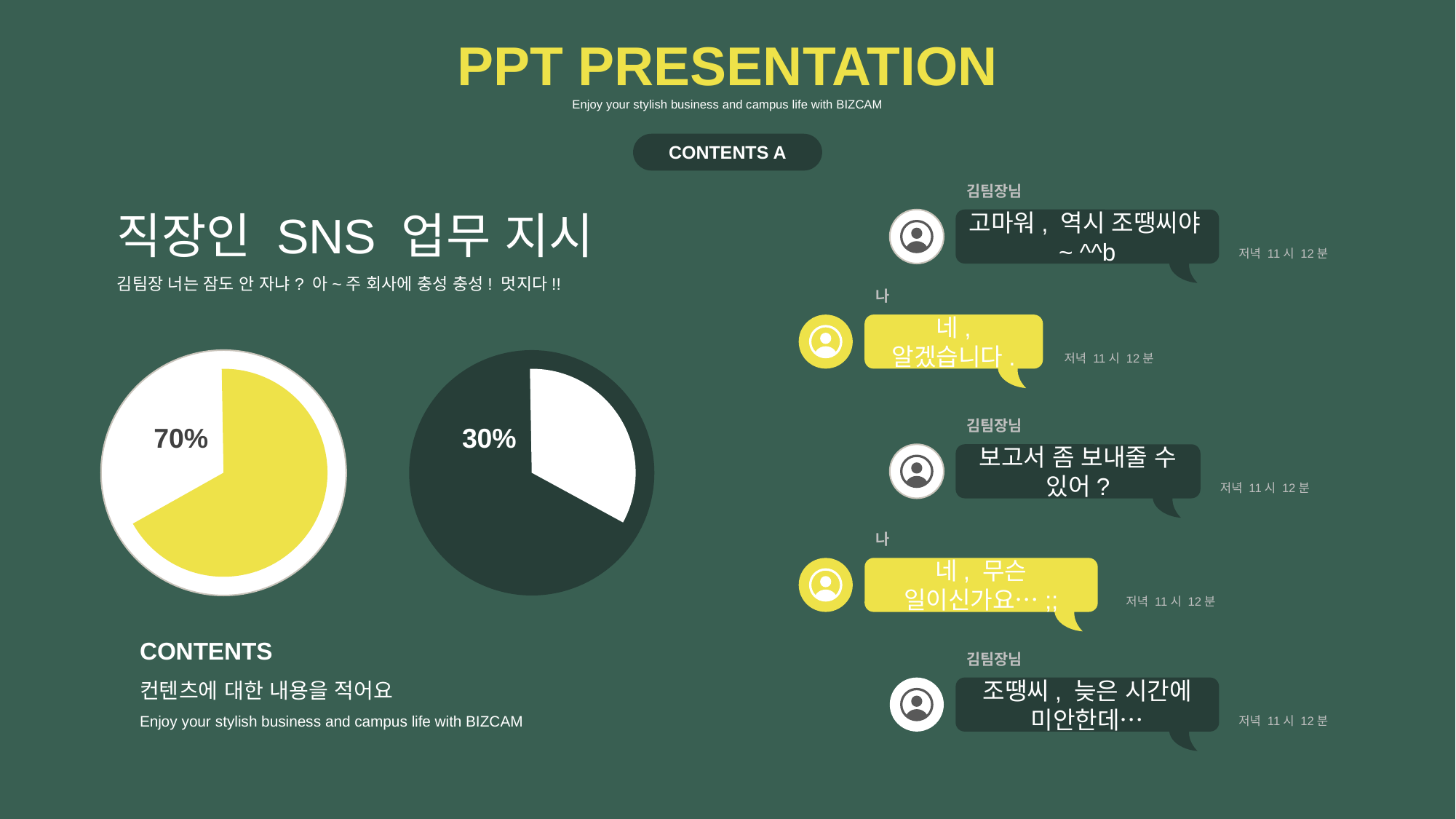

PPT PRESENTATION
Enjoy your stylish business and campus life with BIZCAM
CONTENTS A
직장인 SNS 업무 지시
김팀장 너는 잠도 안 자냐? 아~주 회사에 충성 충성! 멋지다!!
김팀장님

고마워, 역시 조땡씨야~ ^^b
저녁 11시 12분

나

네, 알겠습니다.
저녁 11시 12분

김팀장님

보고서 좀 보내줄 수 있어?
저녁 11시 12분

70%
30%
나

네, 무슨 일이신가요…;;
저녁 11시 12분

CONTENTS
컨텐츠에 대한 내용을 적어요
Enjoy your stylish business and campus life with BIZCAM
김팀장님

조땡씨, 늦은 시간에 미안한데…
저녁 11시 12분